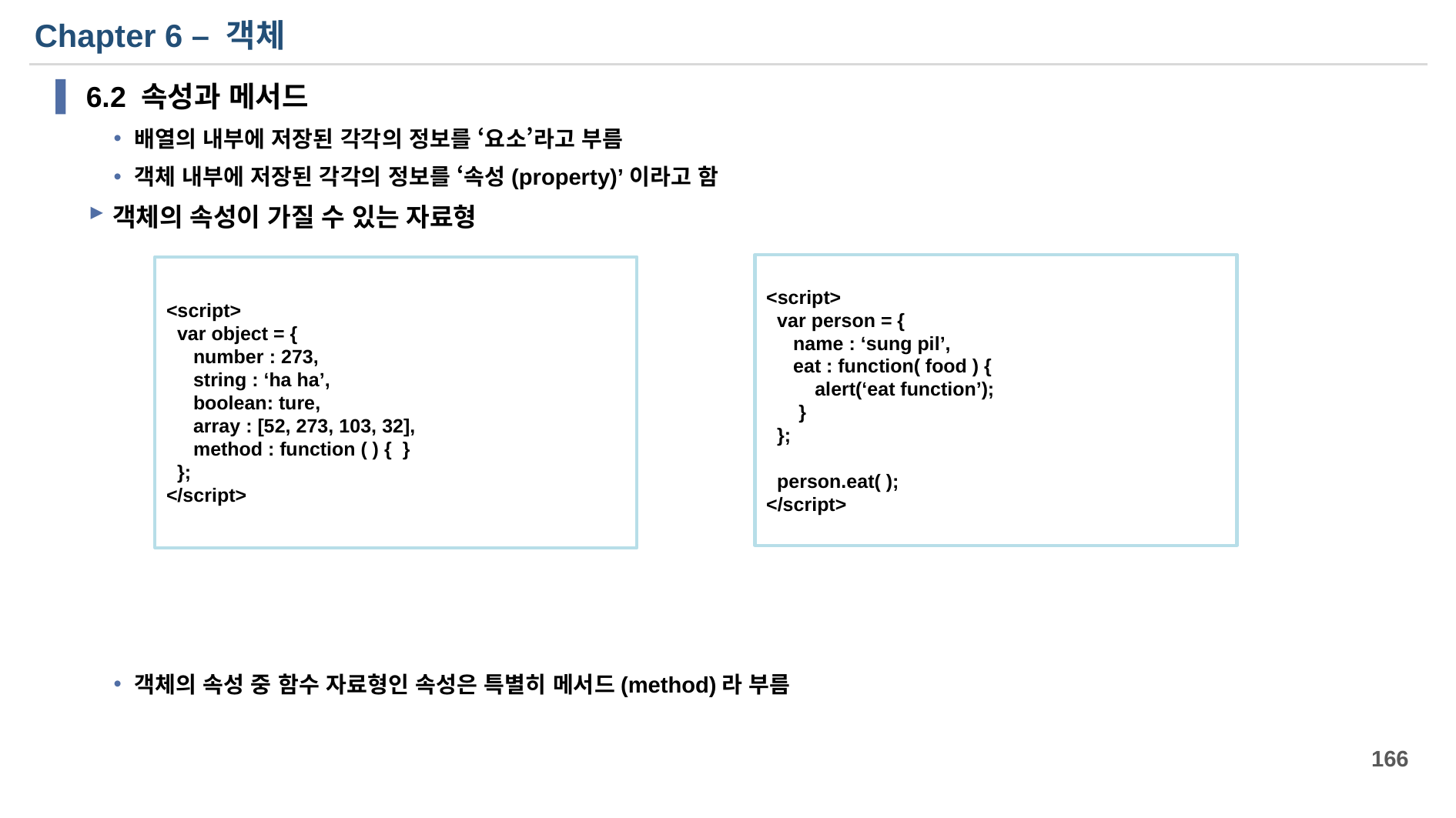

# Chapter 6 – 객체
6.2 속성과 메서드
배열의 내부에 저장된 각각의 정보를 ‘요소’라고 부름
객체 내부에 저장된 각각의 정보를 ‘속성(property)’이라고 함
객체의 속성이 가질 수 있는 자료형

객체의 속성 중 함수 자료형인 속성은 특별히 메서드(method)라 부름

<script>
  var person = {
     name : ‘sung pil’,
     eat : function( food ) {
         alert(‘eat function’);
      }
  };

  person.eat( );
</script>
<script>
  var object = {
     number : 273,
     string : ‘ha ha’,
     boolean: ture,
     array : [52, 273, 103, 32],
     method : function ( ) {  }
  };
</script>
166